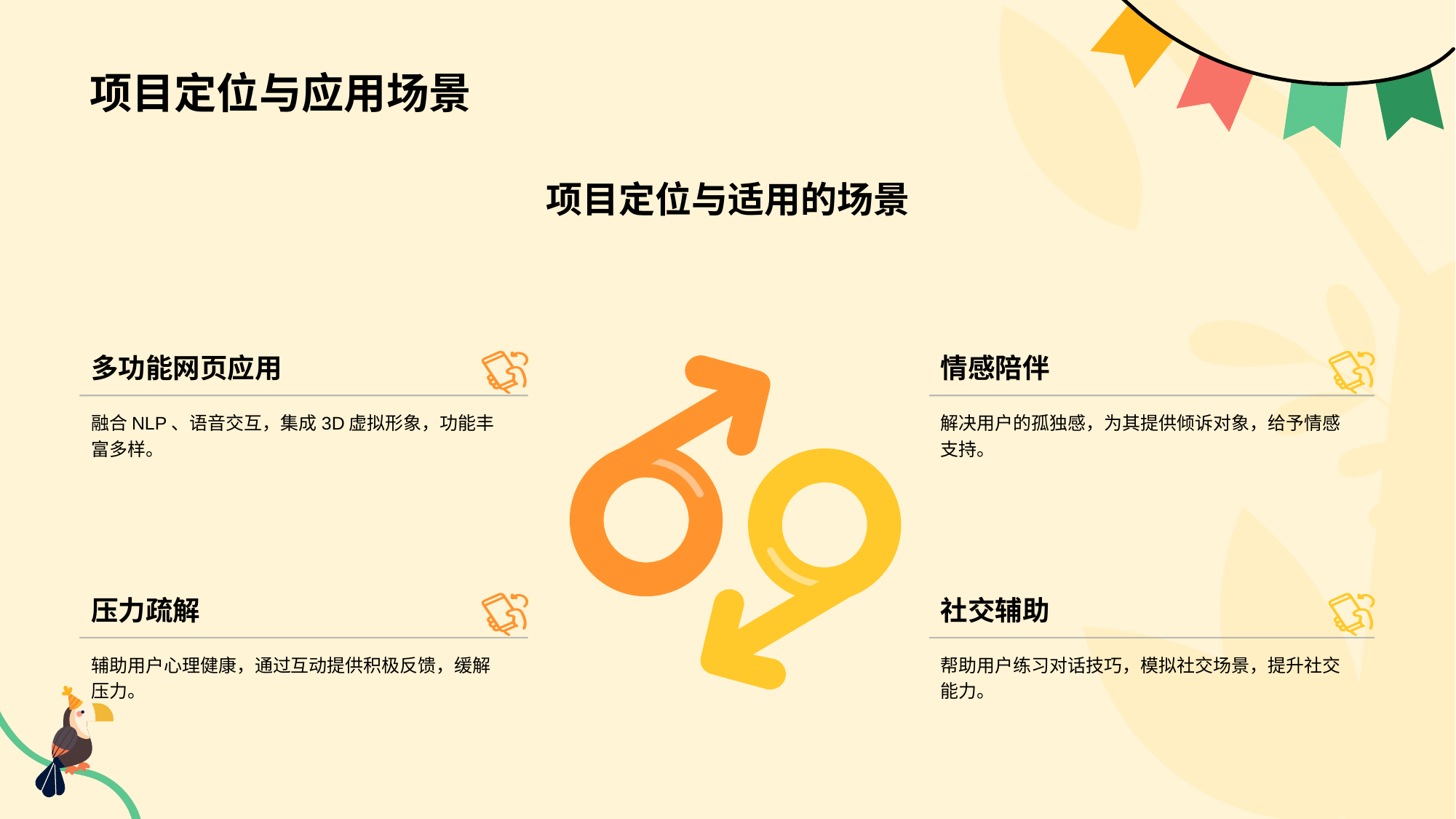

# 项目定位与应用场景
项目定位与适用的场景
多功能网页应用

融合NLP、语音交互，集成3D虚拟形象，功能丰富多样。
情感陪伴

解决用户的孤独感，为其提供倾诉对象，给予情感支持。

压力疏解

辅助用户心理健康，通过互动提供积极反馈，缓解压力。
社交辅助

帮助用户练习对话技巧，模拟社交场景，提升社交能力。